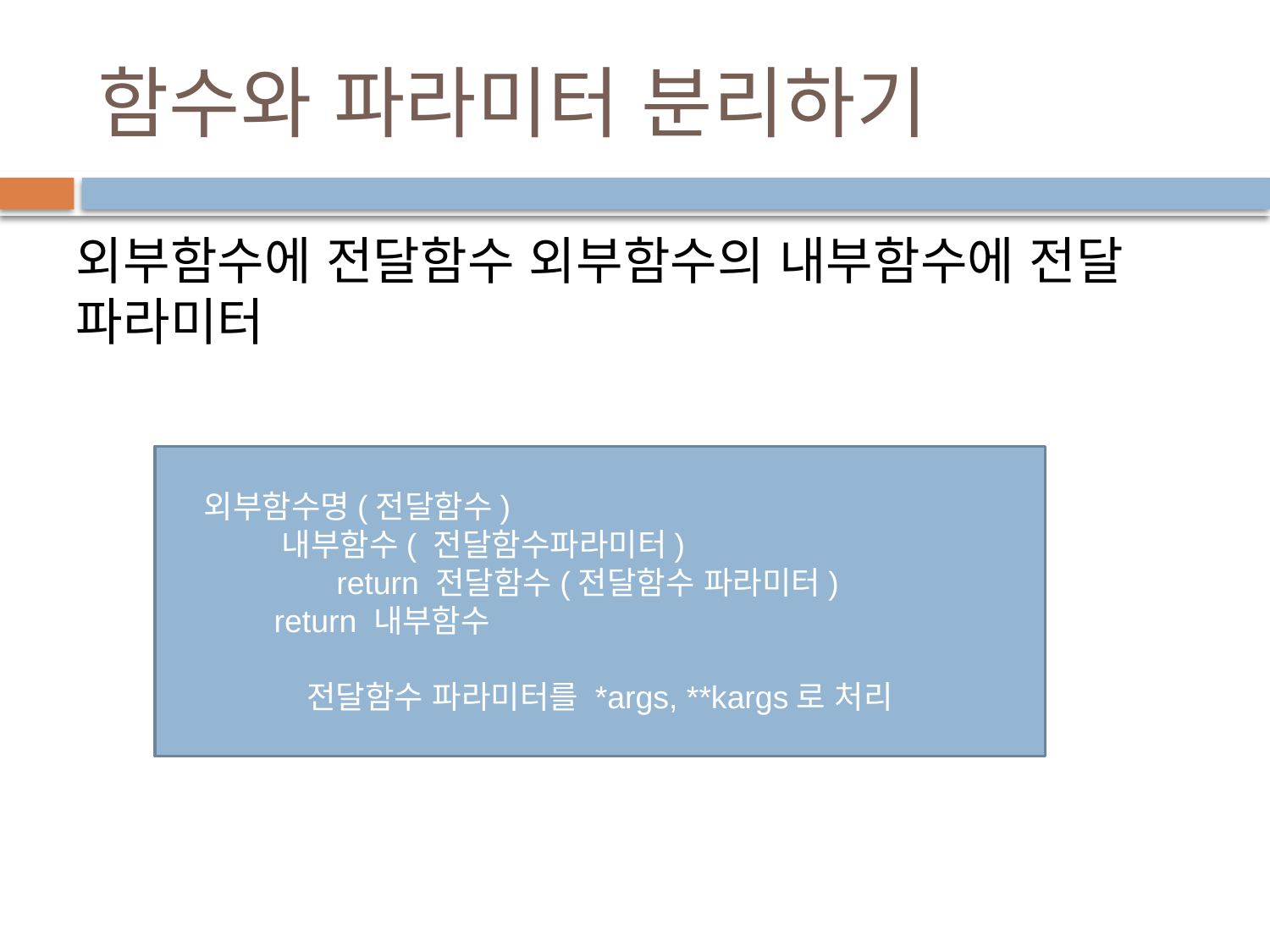

# 함수와 파라미터 분리하기
외부함수에 전달함수 외부함수의 내부함수에 전달 파라미터
    외부함수명(전달함수)
            내부함수( 전달함수파라미터)
                   return 전달함수(전달함수 파라미터)
            return 내부함수

전달함수 파라미터를 *args, **kargs로 처리